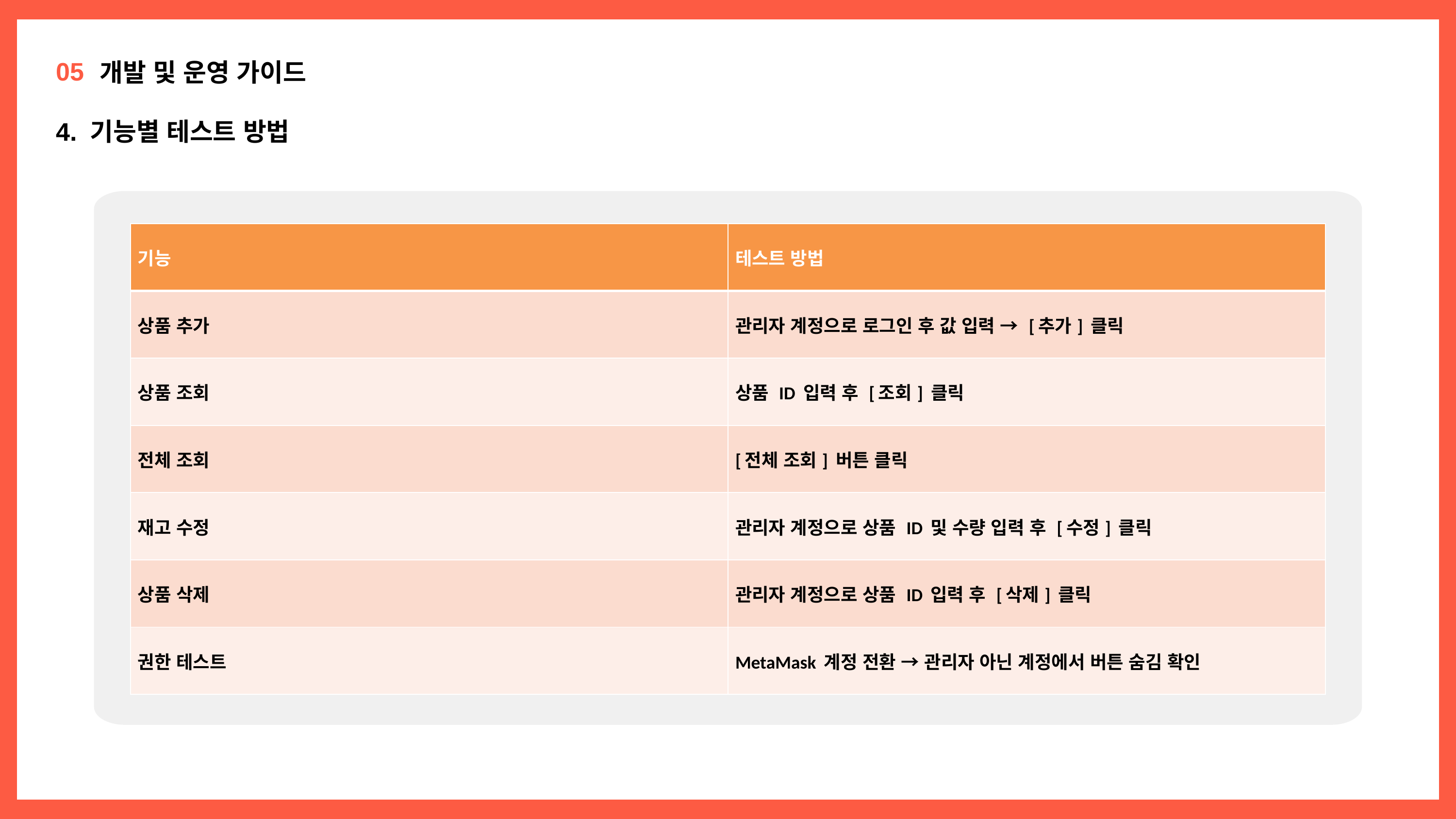

05
개발 및 운영 가이드
4. 기능별 테스트 방법

| 기능 | 테스트 방법 |
| --- | --- |
| 상품 추가 | 관리자 계정으로 로그인 후 값 입력 → [추가] 클릭 |
| 상품 조회 | 상품 ID 입력 후 [조회] 클릭 |
| 전체 조회 | [전체 조회] 버튼 클릭 |
| 재고 수정 | 관리자 계정으로 상품 ID 및 수량 입력 후 [수정] 클릭 |
| 상품 삭제 | 관리자 계정으로 상품 ID 입력 후 [삭제] 클릭 |
| 권한 테스트 | MetaMask 계정 전환 → 관리자 아닌 계정에서 버튼 숨김 확인 |